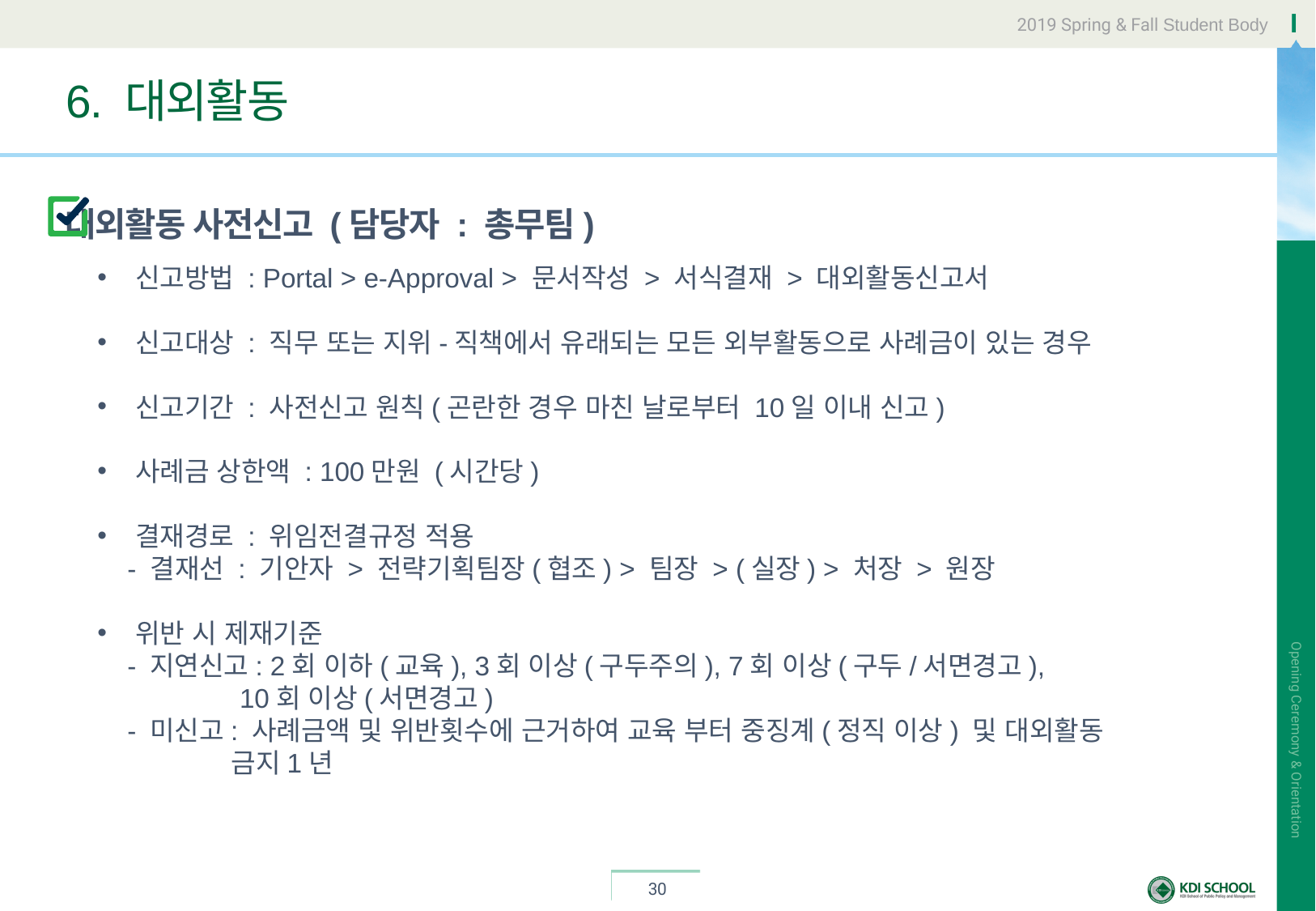

# 6. 대외활동
대외활동 사전신고 (담당자 : 총무팀)

신고방법 : Portal > e-Approval > 문서작성 > 서식결재 > 대외활동신고서

신고대상 : 직무 또는 지위-직책에서 유래되는 모든 외부활동으로 사례금이 있는 경우

신고기간 : 사전신고 원칙(곤란한 경우 마친 날로부터 10일 이내 신고)

사례금 상한액 : 100만원 (시간당)

결재경로 : 위임전결규정 적용
    - 결재선 : 기안자 > 전략기획팀장(협조) > 팀장 > (실장) > 처장 > 원장

위반 시 제재기준
    - 지연신고: 2회 이하(교육), 3회 이상(구두주의), 7회 이상(구두/서면경고),
                   10회 이상(서면경고)
    - 미신고: 사례금액 및 위반횟수에 근거하여 교육 부터 중징계(정직 이상) 및 대외활동
                 금지1년